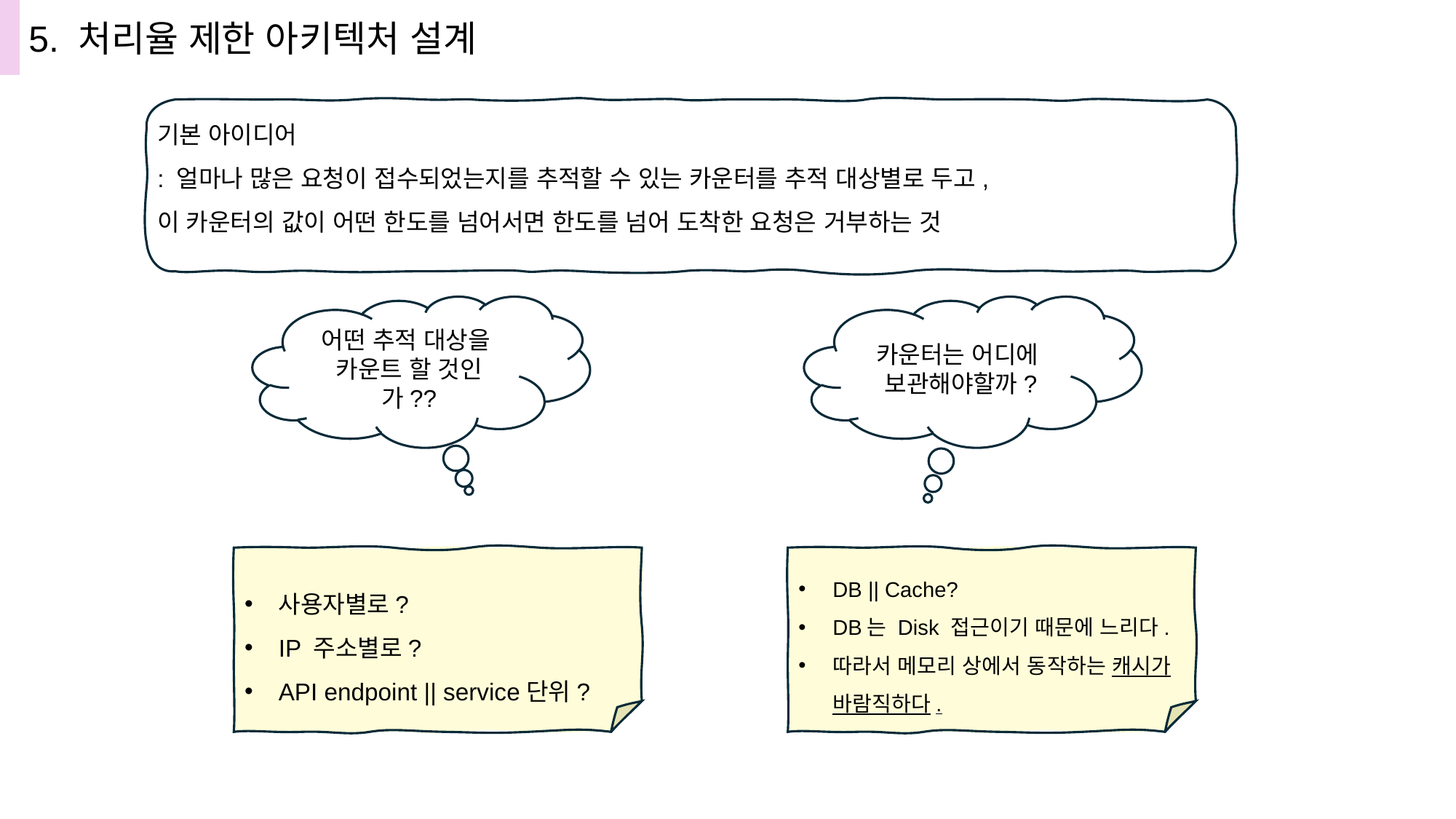

5. 처리율 제한 아키텍처 설계
기본 아이디어
: 얼마나 많은 요청이 접수되었는지를 추적할 수 있는 카운터를 추적 대상별로 두고,
이 카운터의 값이 어떤 한도를 넘어서면 한도를 넘어 도착한 요청은 거부하는 것
어떤 추적 대상을
카운트 할 것인가??
카운터는 어디에
보관해야할까?
사용자별로?
IP 주소별로?
API endpoint || service단위?
DB || Cache?
DB는 Disk 접근이기 때문에 느리다.
따라서 메모리 상에서 동작하는 캐시가 바람직하다.